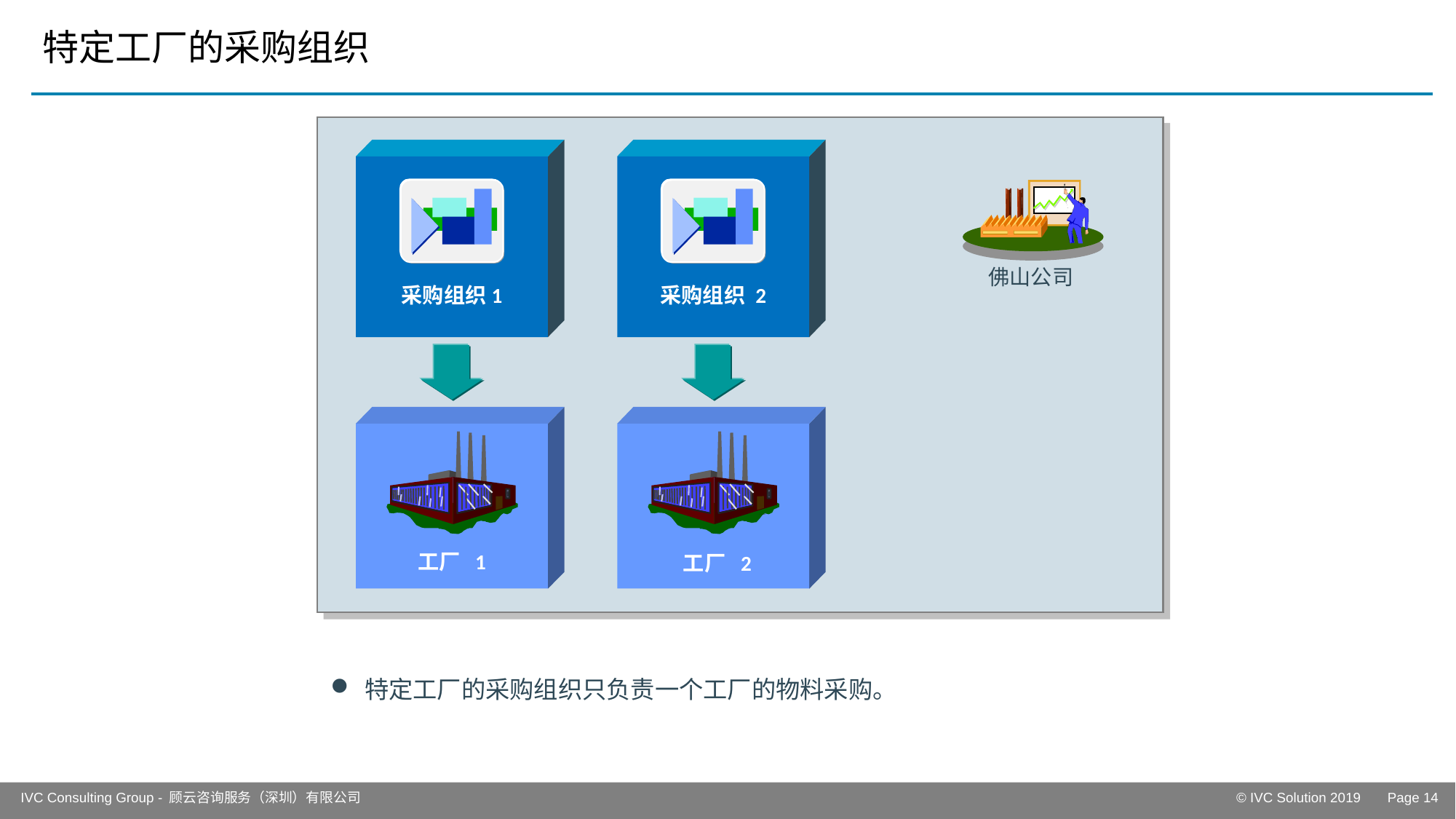

# 特定工厂的采购组织

佛山公司

采购组织1
采购组织 2

工厂  1
工厂  2
特定工厂的采购组织只负责一个工厂的物料采购。